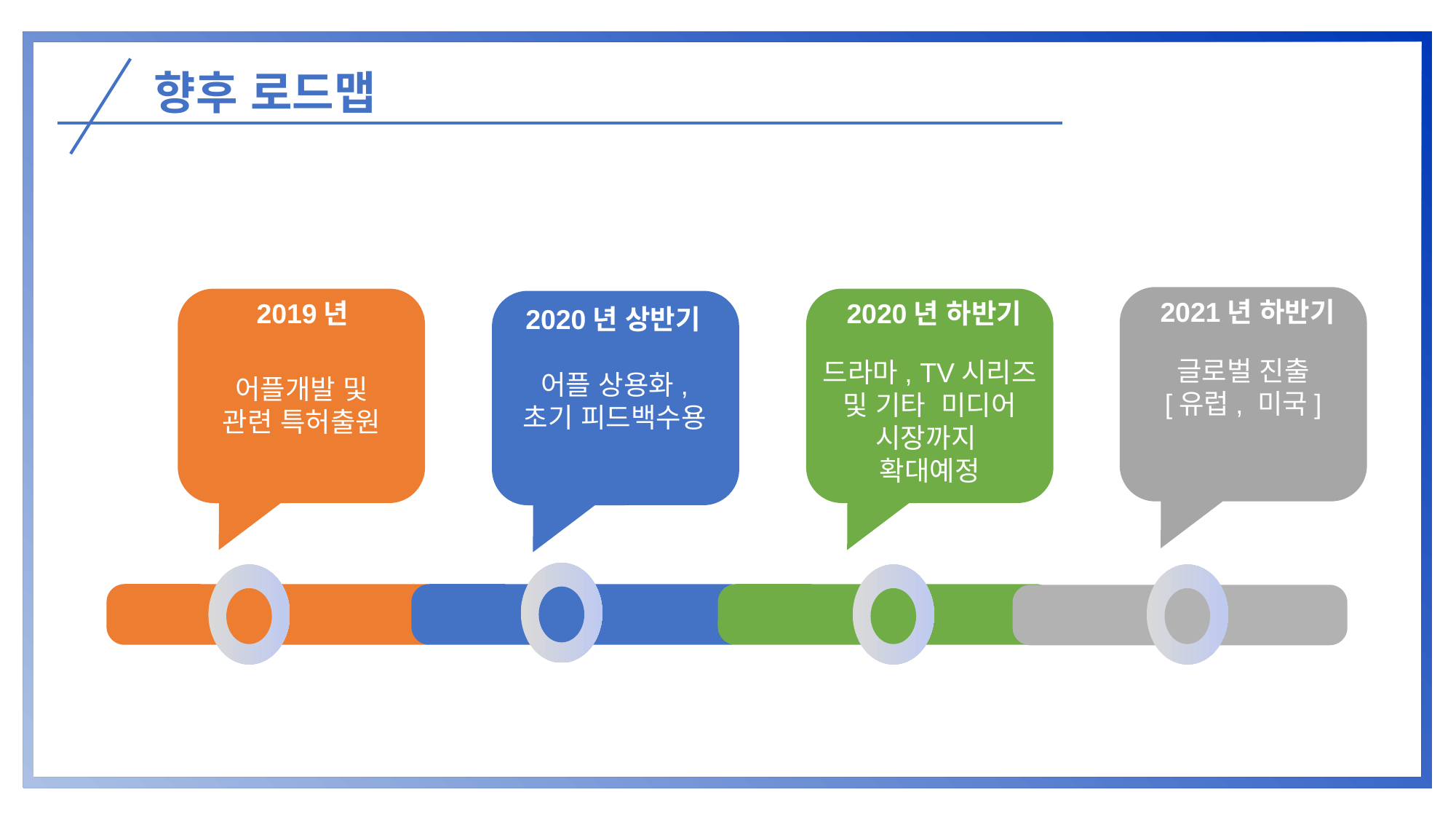

향후 로드맵

2021년 하반기
글로벌 진출
[유럽, 미국]

2019년
어플개발 및
관련 특허출원

2020년 하반기
드라마, TV시리즈
및 기타  미디어 시장까지
확대예정

2020년 상반기
어플 상용화,
초기 피드백수용